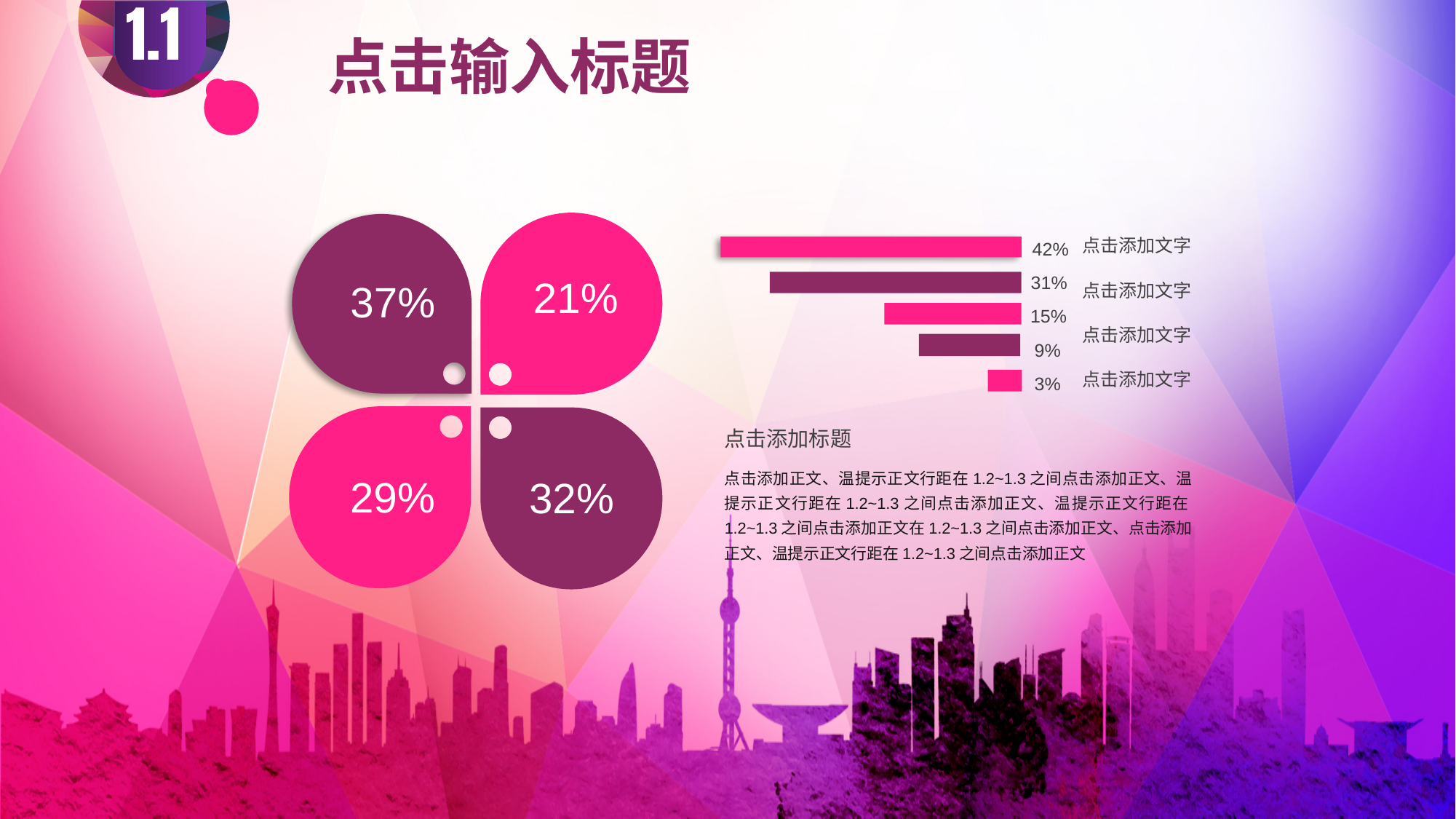

1.1
1.1

点击输入标题

32%

29%

21%

37%

点击添加文字
点击添加文字
点击添加文字
点击添加文字
42%

31%
15%
9%
3%
点击添加标题
点击添加正文、温提示正文行距在1.2~1.3之间点击添加正文、温提示正文行距在1.2~1.3之间点击添加正文、温提示正文行距在1.2~1.3之间点击添加正文在1.2~1.3之间点击添加正文、点击添加正文、温提示正文行距在1.2~1.3之间点击添加正文